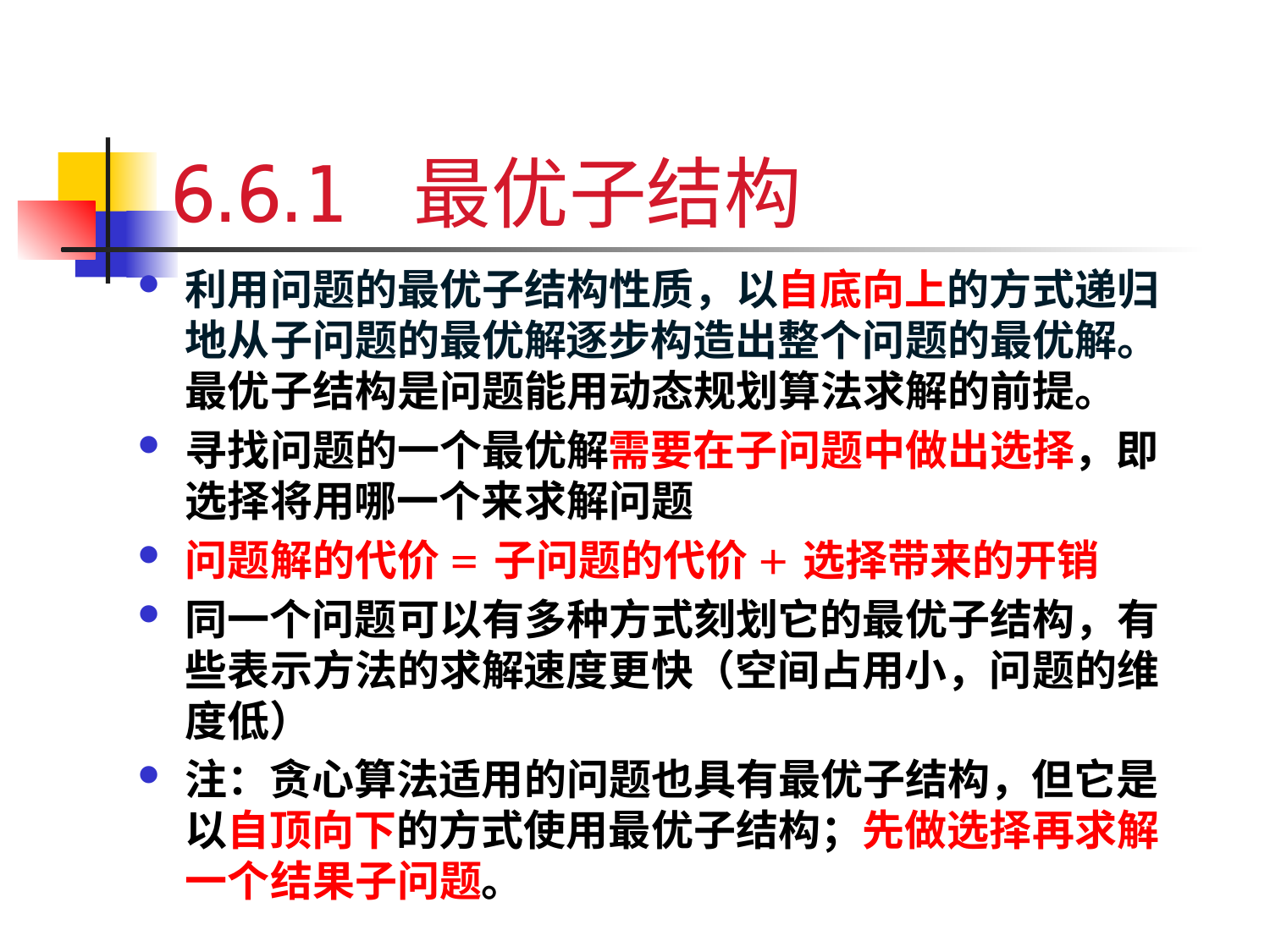

# 6.6.1  最优子结构
利用问题的最优子结构性质，以自底向上的方式递归地从子问题的最优解逐步构造出整个问题的最优解。最优子结构是问题能用动态规划算法求解的前提。
寻找问题的一个最优解需要在子问题中做出选择，即选择将用哪一个来求解问题
问题解的代价=子问题的代价+选择带来的开销
同一个问题可以有多种方式刻划它的最优子结构，有些表示方法的求解速度更快（空间占用小，问题的维度低）
注：贪心算法适用的问题也具有最优子结构，但它是以自顶向下的方式使用最优子结构；先做选择再求解一个结果子问题。